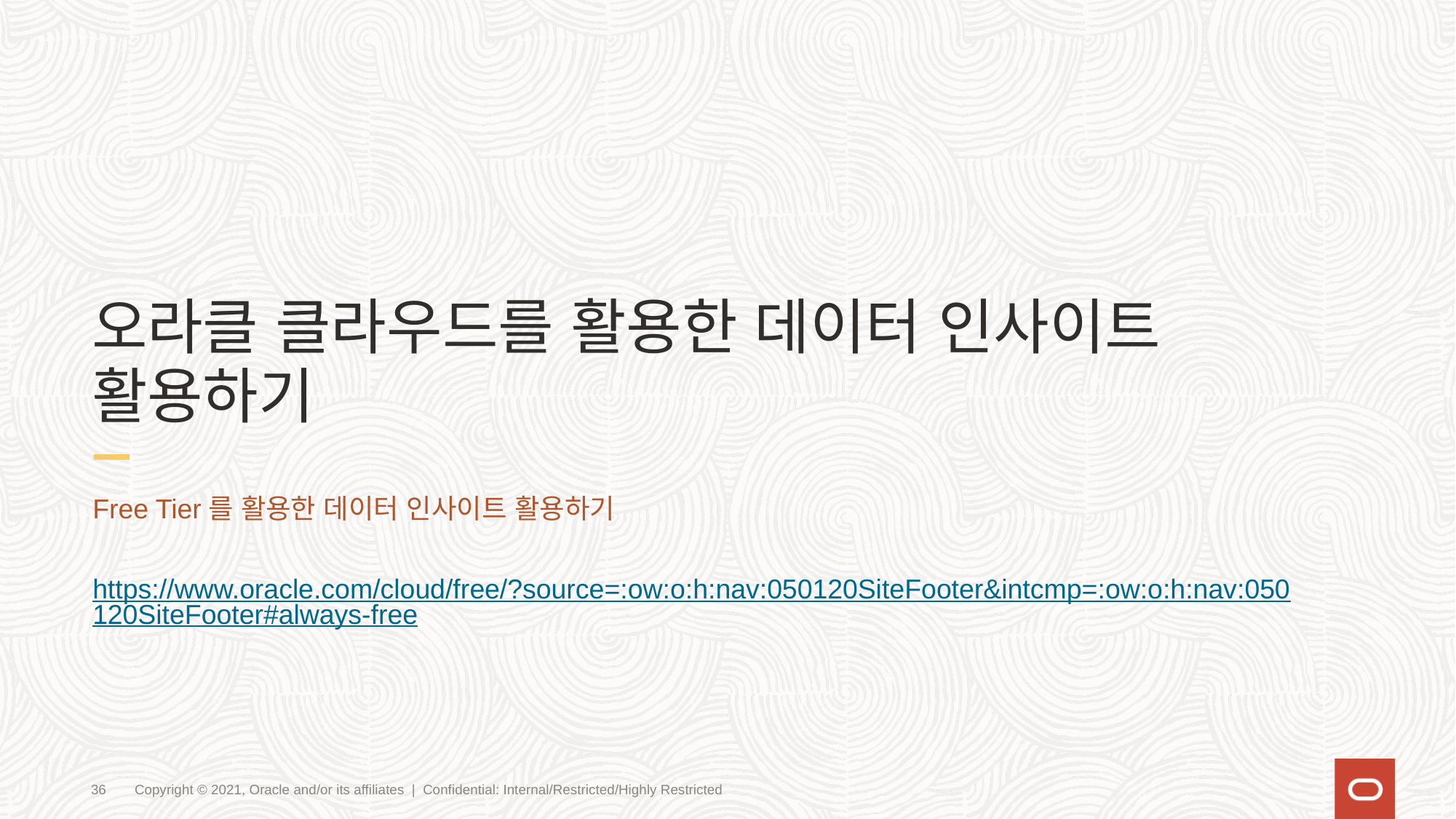

# 오라클 클라우드를 활용한 데이터 인사이트 활용하기
Free Tier를 활용한 데이터 인사이트 활용하기

https://www.oracle.com/cloud/free/?source=:ow:o:h:nav:050120SiteFooter&intcmp=:ow:o:h:nav:050120SiteFooter#always-free

36
Copyright © 2021, Oracle and/or its affiliates  |  Confidential: Internal/Restricted/Highly Restricted